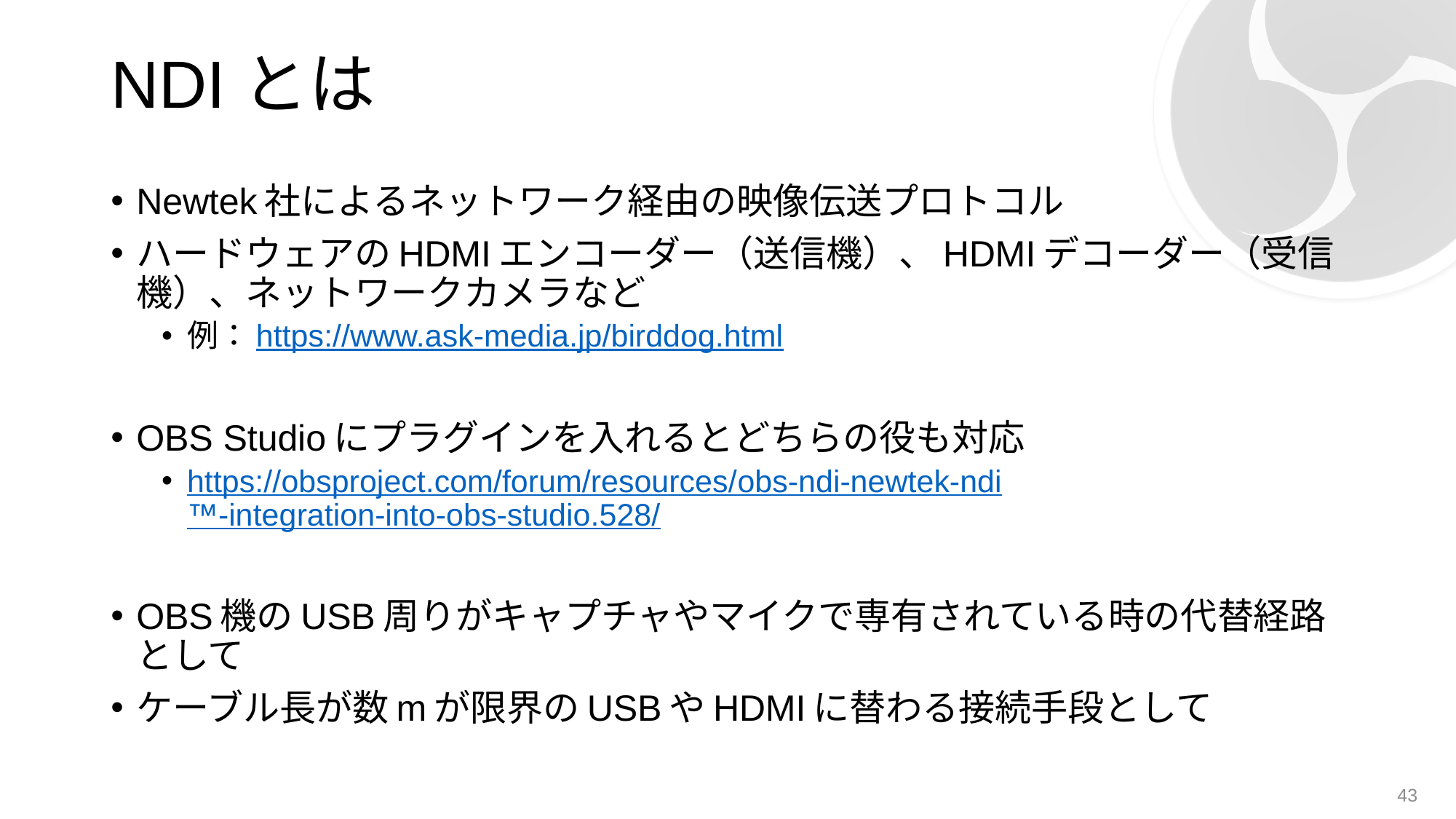

# NDIとは
Newtek社によるネットワーク経由の映像伝送プロトコル
ハードウェアのHDMIエンコーダー（送信機）、HDMIデコーダー（受信機）、ネットワークカメラなど
例：https://www.ask-media.jp/birddog.html

OBS Studioにプラグインを入れるとどちらの役も対応
https://obsproject.com/forum/resources/obs-ndi-newtek-ndi™-integration-into-obs-studio.528/

OBS機のUSB周りがキャプチャやマイクで専有されている時の代替経路として
ケーブル長が数mが限界のUSBやHDMIに替わる接続手段として
43